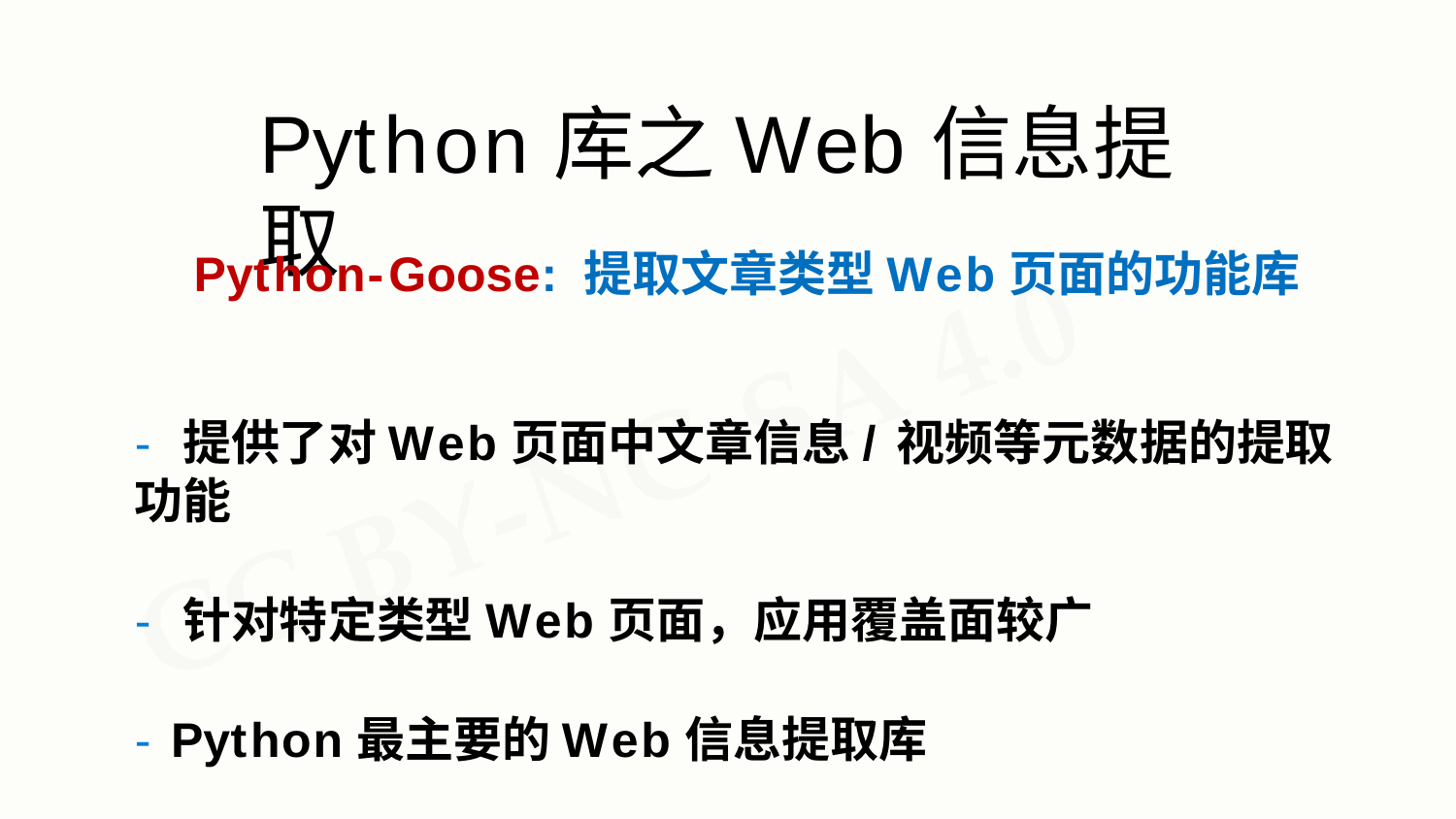

# Python库之Web信息提取
Python-Goose: 提取文章类型Web页面的功能库

- 提供了对Web页面中文章信息/视频等元数据的提取功能

- 针对特定类型Web页面，应用覆盖面较广

- Python最主要的Web信息提取库